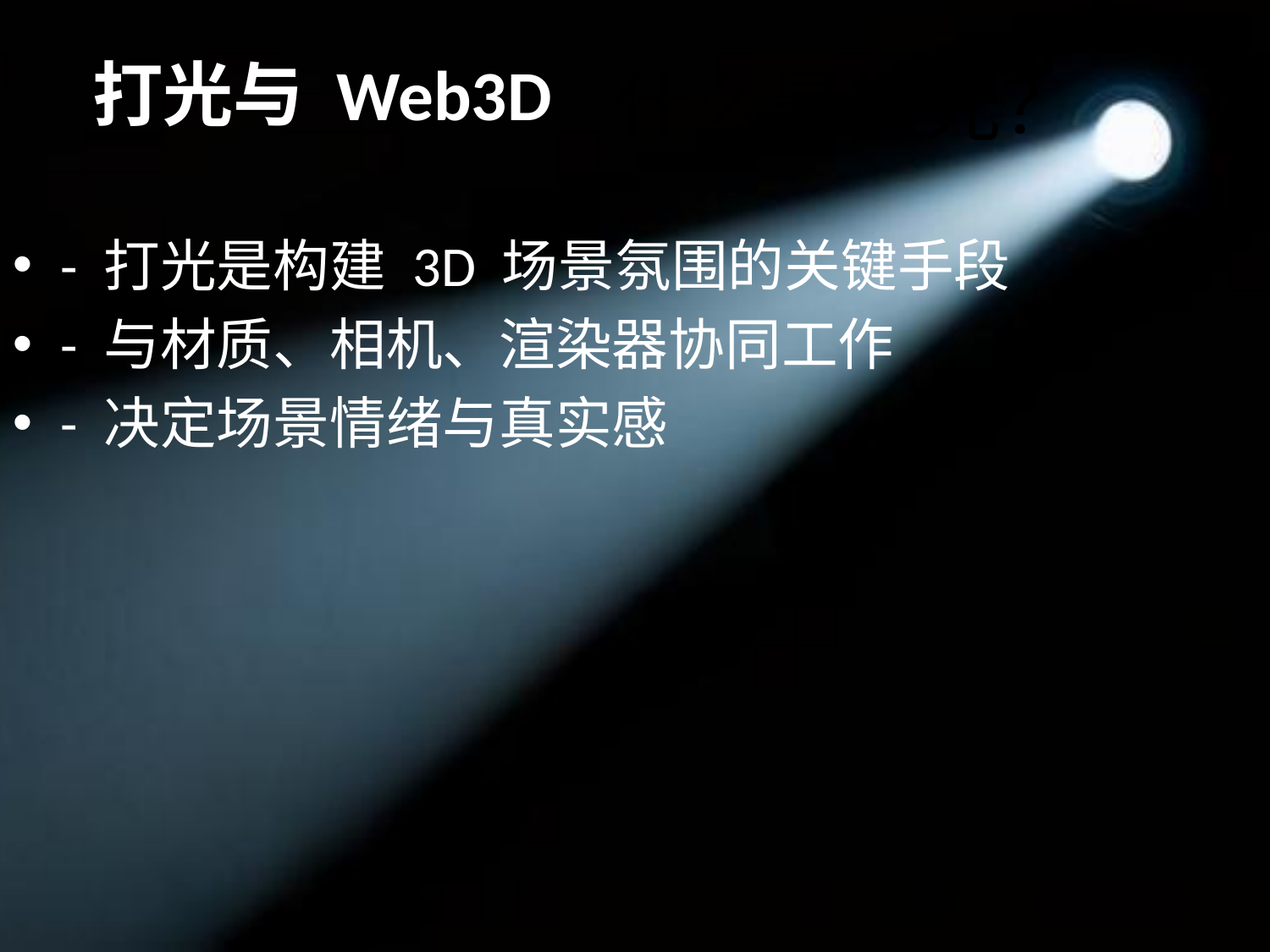

# 什么是打光？
- 打光是构建 3D 场景氛围的关键手段
- 与材质、相机、渲染器协同工作
- 决定场景情绪与真实感